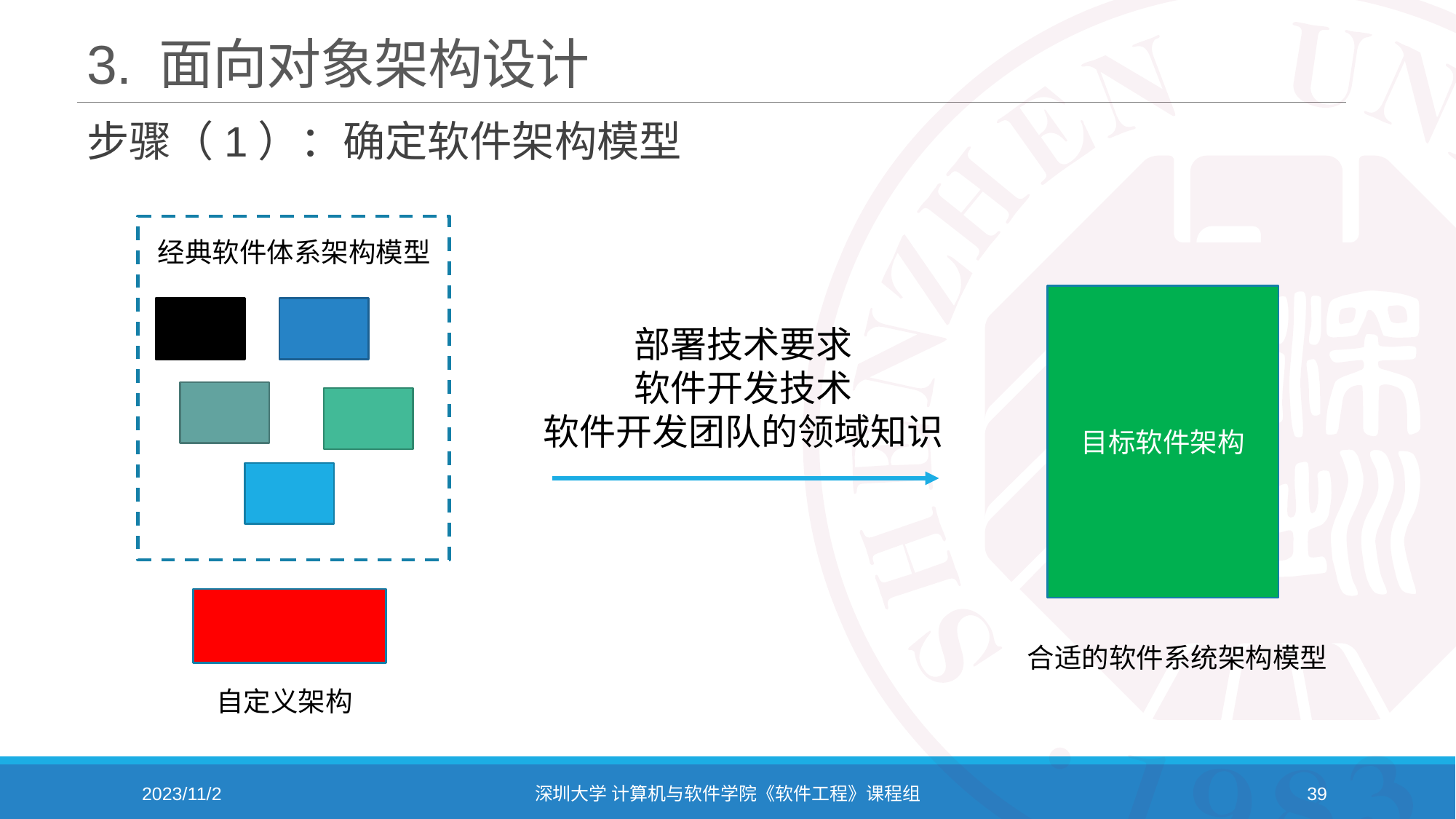

# 3. 面向对象架构设计
步骤（1）：确定软件架构模型

经典软件体系架构模型
目标软件架构

部署技术要求
软件开发技术
软件开发团队的领域知识

合适的软件系统架构模型
自定义架构
2023/11/2
深圳大学 计算机与软件学院《软件工程》课程组
39